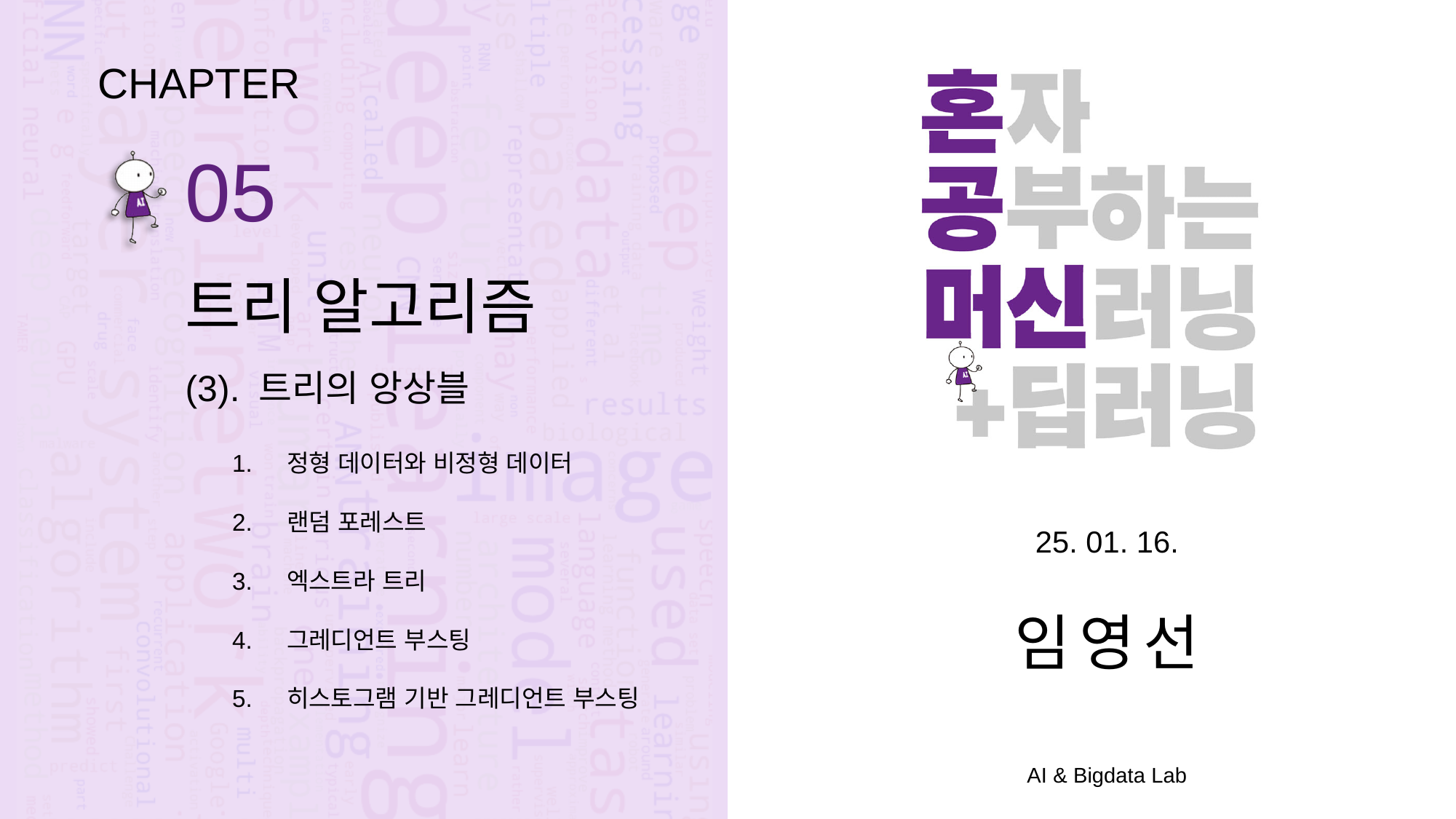

CHAPTER
05
트리 알고리즘
(3). 트리의 앙상블
정형 데이터와 비정형 데이터
랜덤 포레스트
엑스트라 트리
그레디언트 부스팅
히스토그램 기반 그레디언트 부스팅
25. 01. 16.
임영선